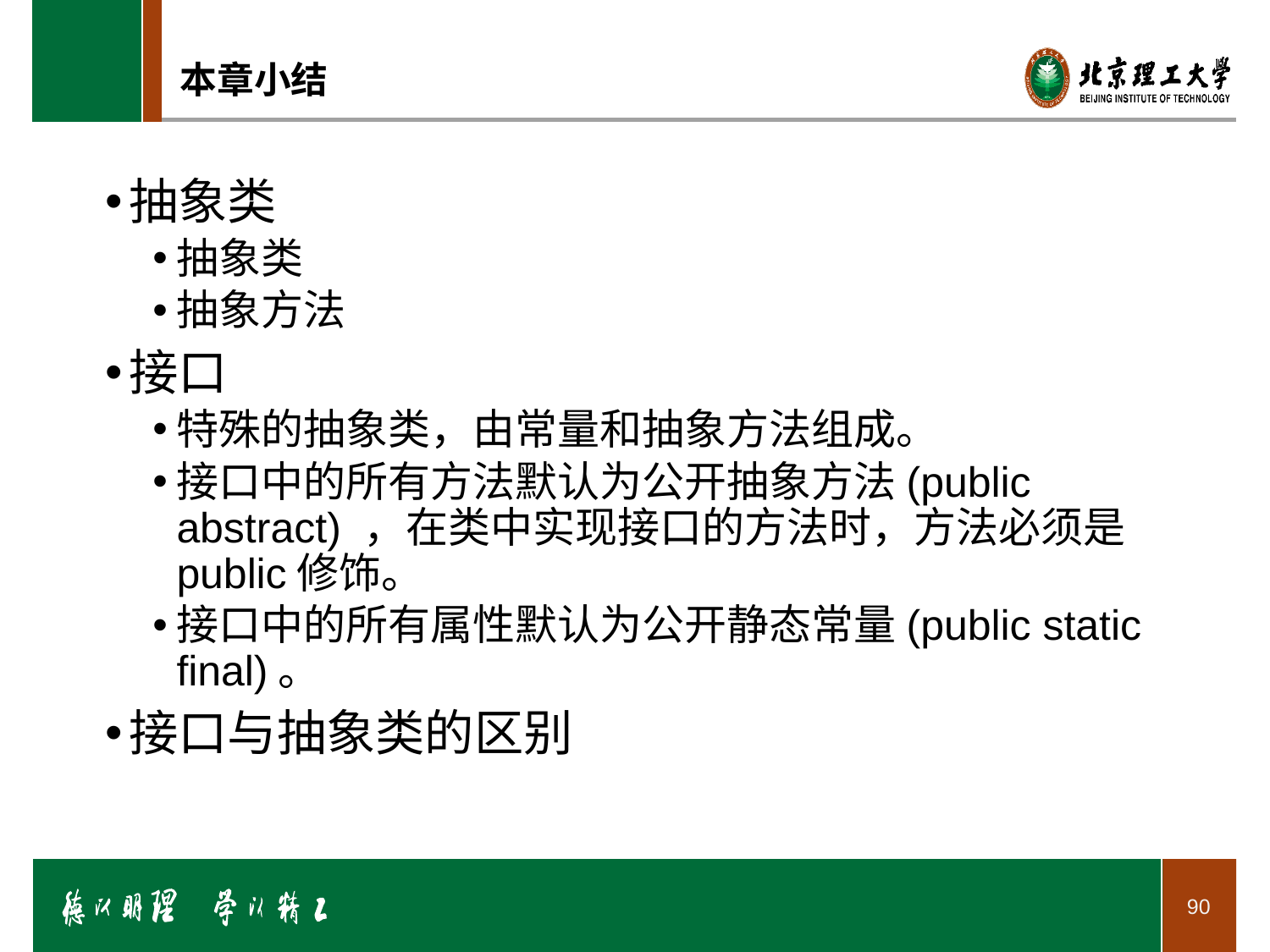

# 本章小结
抽象类
抽象类
抽象方法
接口
特殊的抽象类，由常量和抽象方法组成。
接口中的所有方法默认为公开抽象方法(public abstract) ，在类中实现接口的方法时，方法必须是public修饰。
接口中的所有属性默认为公开静态常量(public static final)。
接口与抽象类的区别